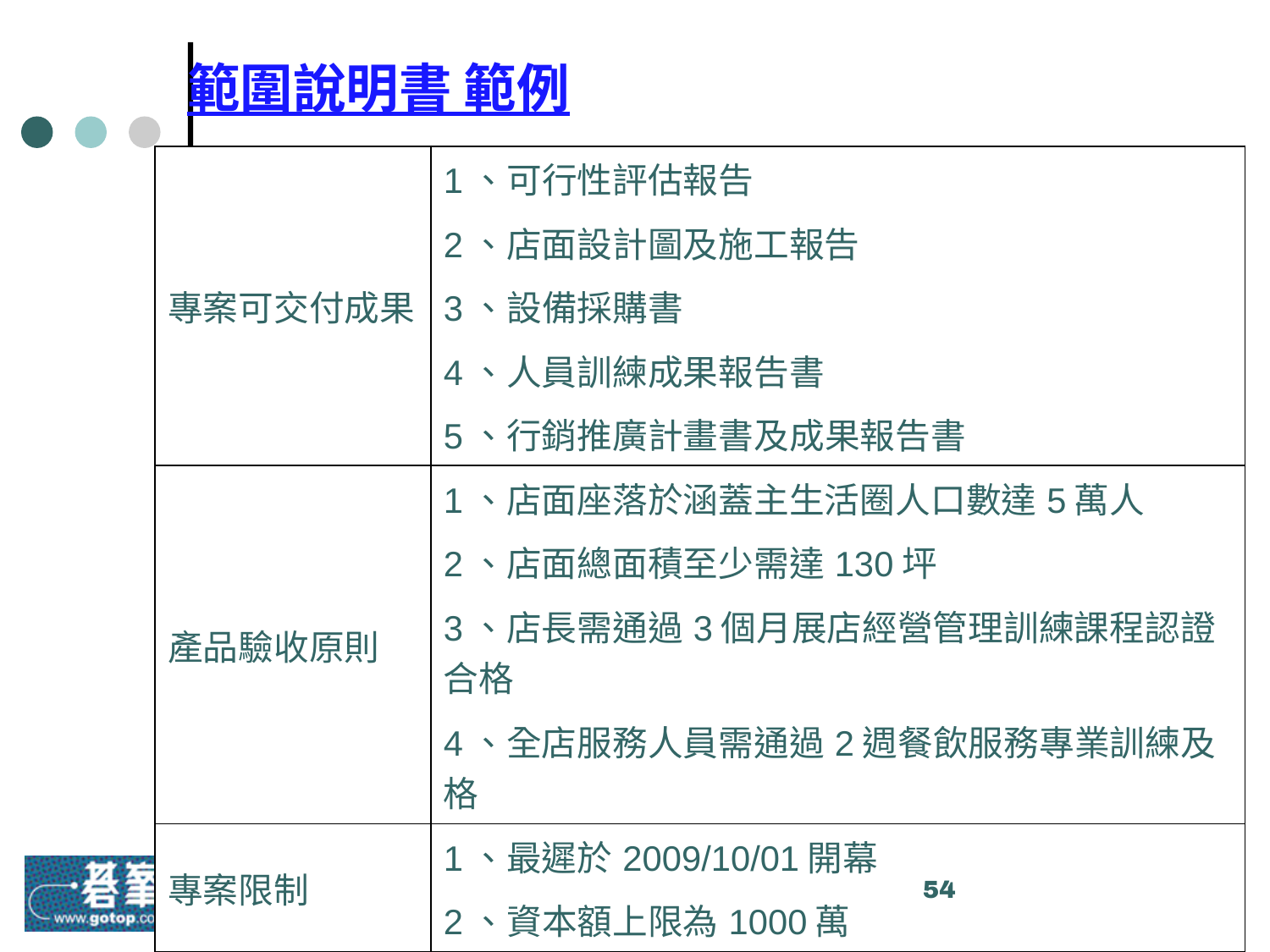

# 範圍說明書 範例
| 專案可交付成果 | 1、可行性評估報告 |
| --- | --- |
|  | 2、店面設計圖及施工報告 |
|  | 3、設備採購書 |
|  | 4、人員訓練成果報告書 |
|  | 5、行銷推廣計畫書及成果報告書 |
| 產品驗收原則 | 1、店面座落於涵蓋主生活圈人口數達5萬人 |
|  | 2、店面總面積至少需達130坪 |
|  | 3、店長需通過3個月展店經營管理訓練課程認證合格 |
|  | 4、全店服務人員需通過2週餐飲服務專業訓練及格 |
| 專案限制 | 1、最遲於2009/10/01開幕 |
|  | 2、資本額上限為1000萬 |
| 專案假設 | 1、若人員招募不足，行銷期間可向其他分店調派 |
|  | 2、若店面設計規劃未能完全依據展店設計原則，則可視店面實際狀態作適當調整。 |
54